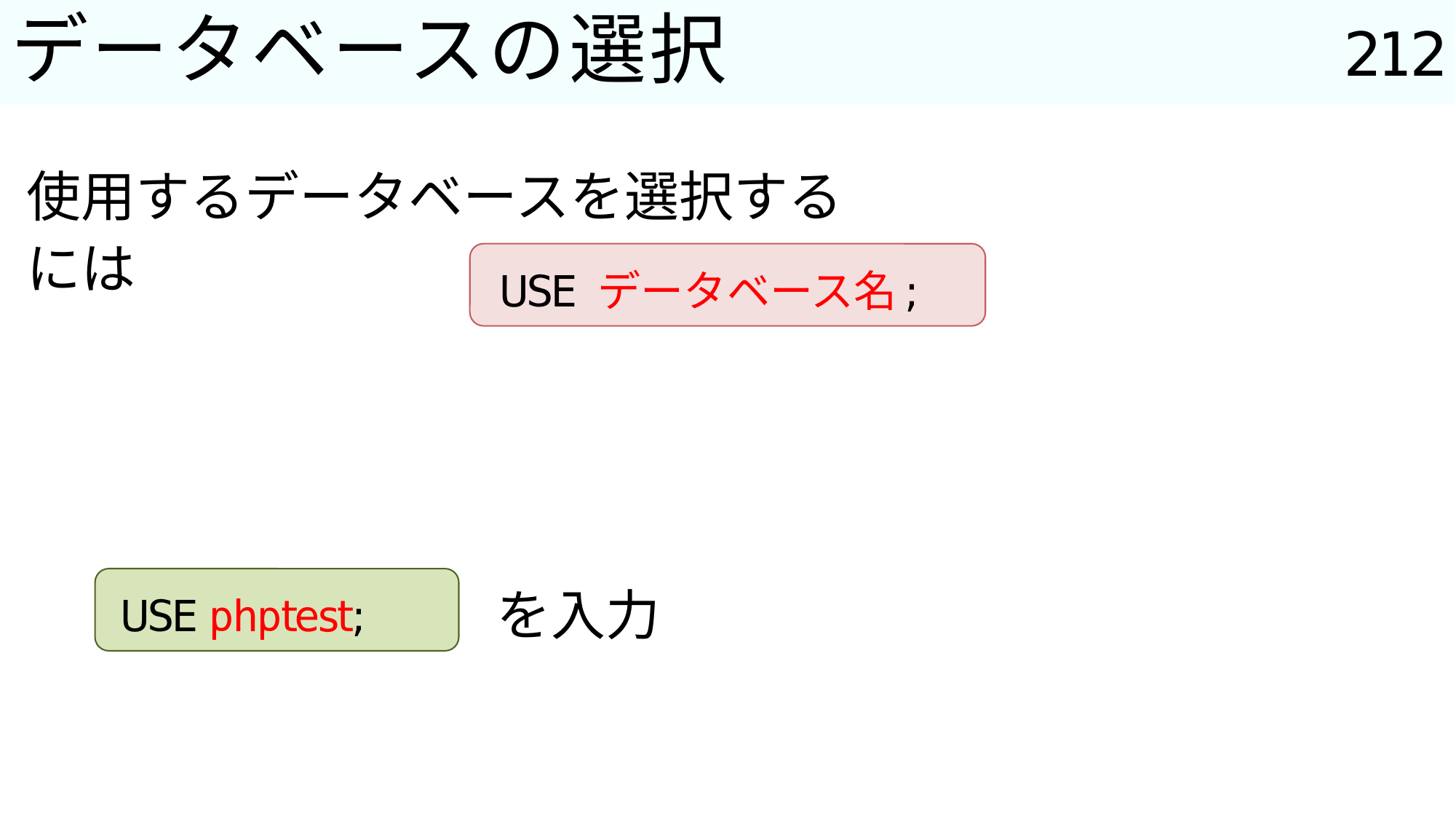

212
# データベースの選択
使用するデータベースを選択するには

USE データベース名;

USE phptest;
を入力